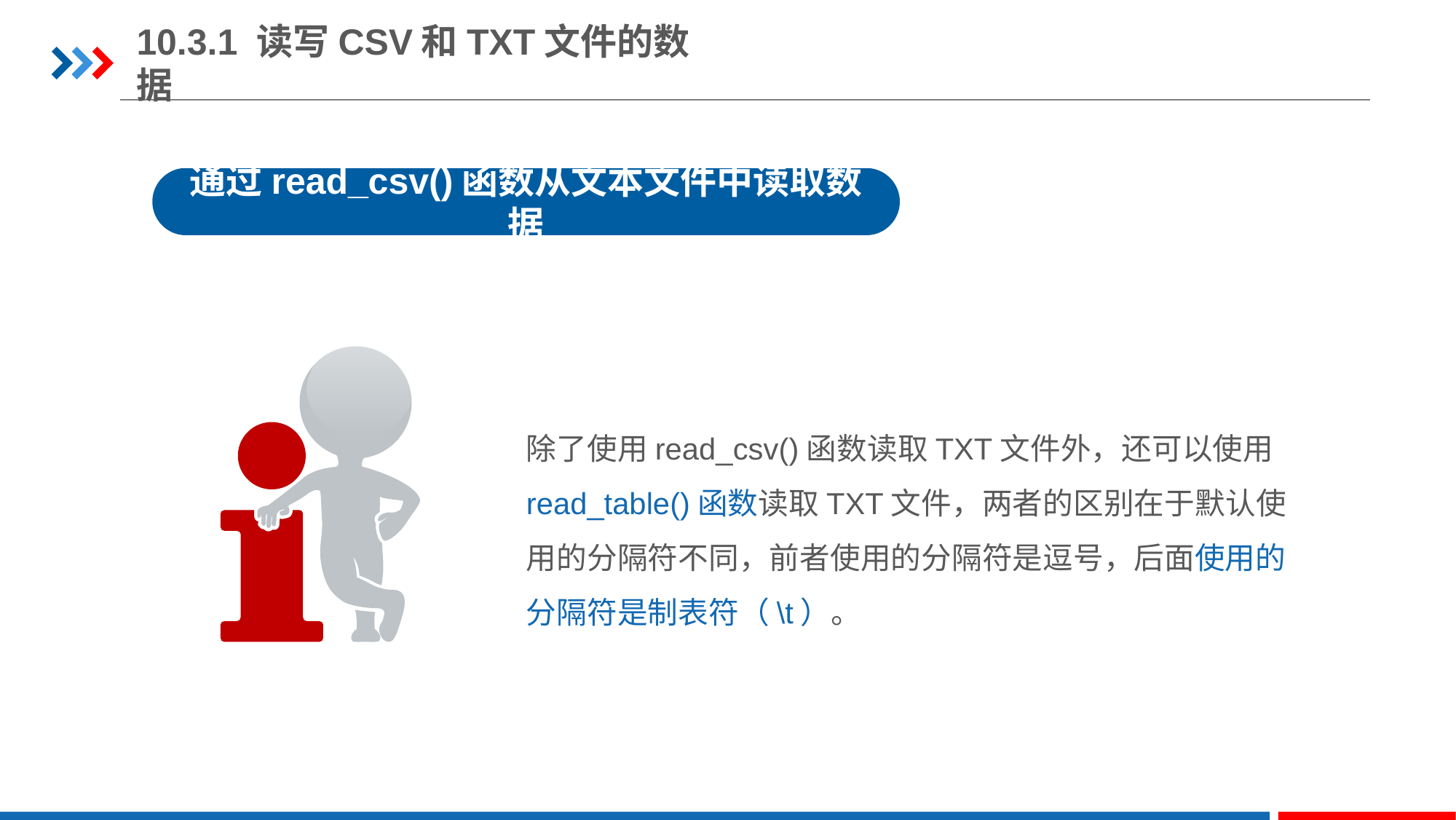

10.3.1 读写CSV和TXT文件的数据
通过read_csv()函数从文本文件中读取数据

除了使用read_csv()函数读取TXT文件外，还可以使用read_table()函数读取TXT文件，两者的区别在于默认使用的分隔符不同，前者使用的分隔符是逗号，后面使用的分隔符是制表符（\t）。